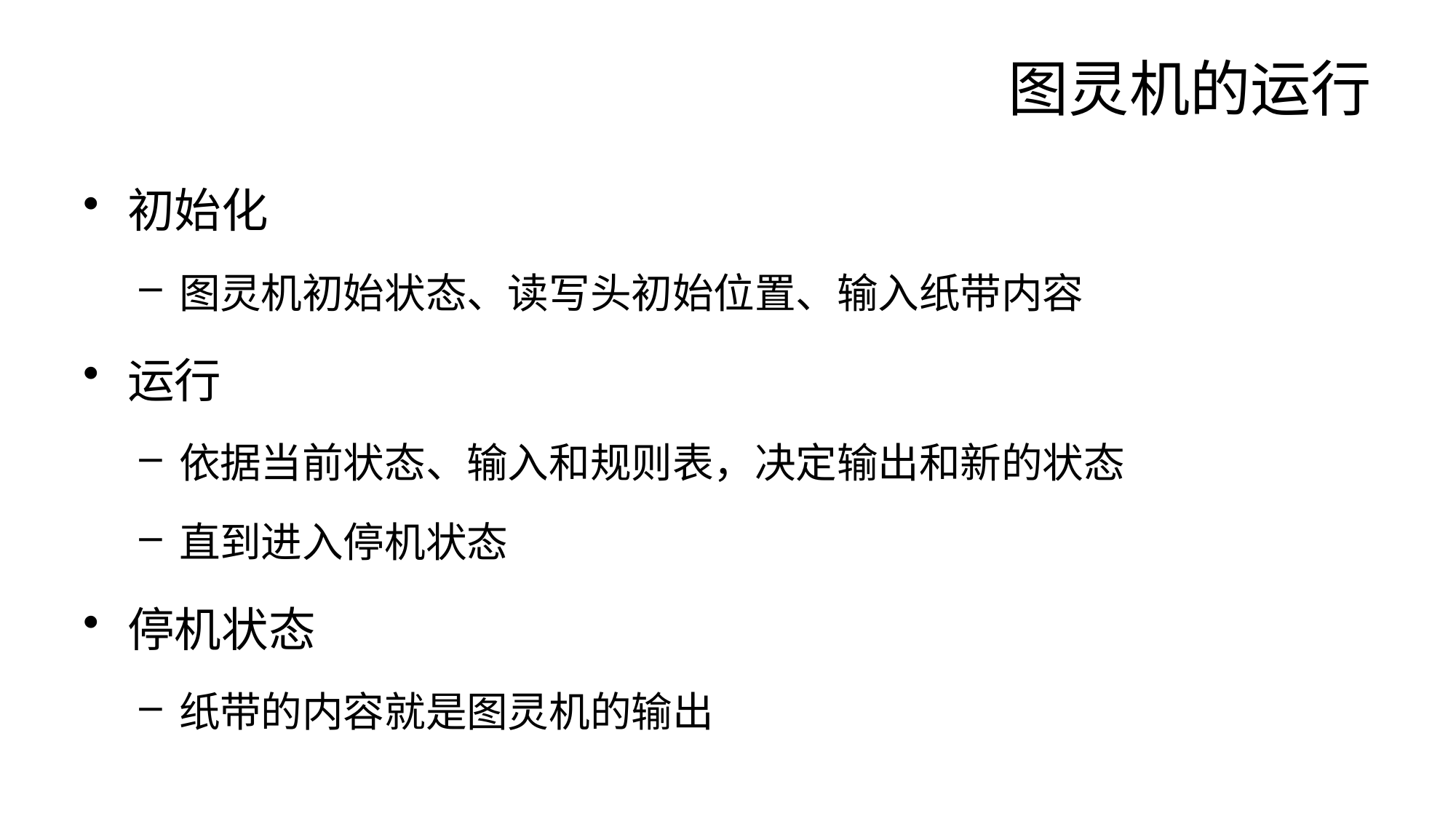

# 图灵机的运行
初始化
图灵机初始状态、读写头初始位置、输入纸带内容
运行
依据当前状态、输入和规则表，决定输出和新的状态
直到进入停机状态
停机状态
纸带的内容就是图灵机的输出